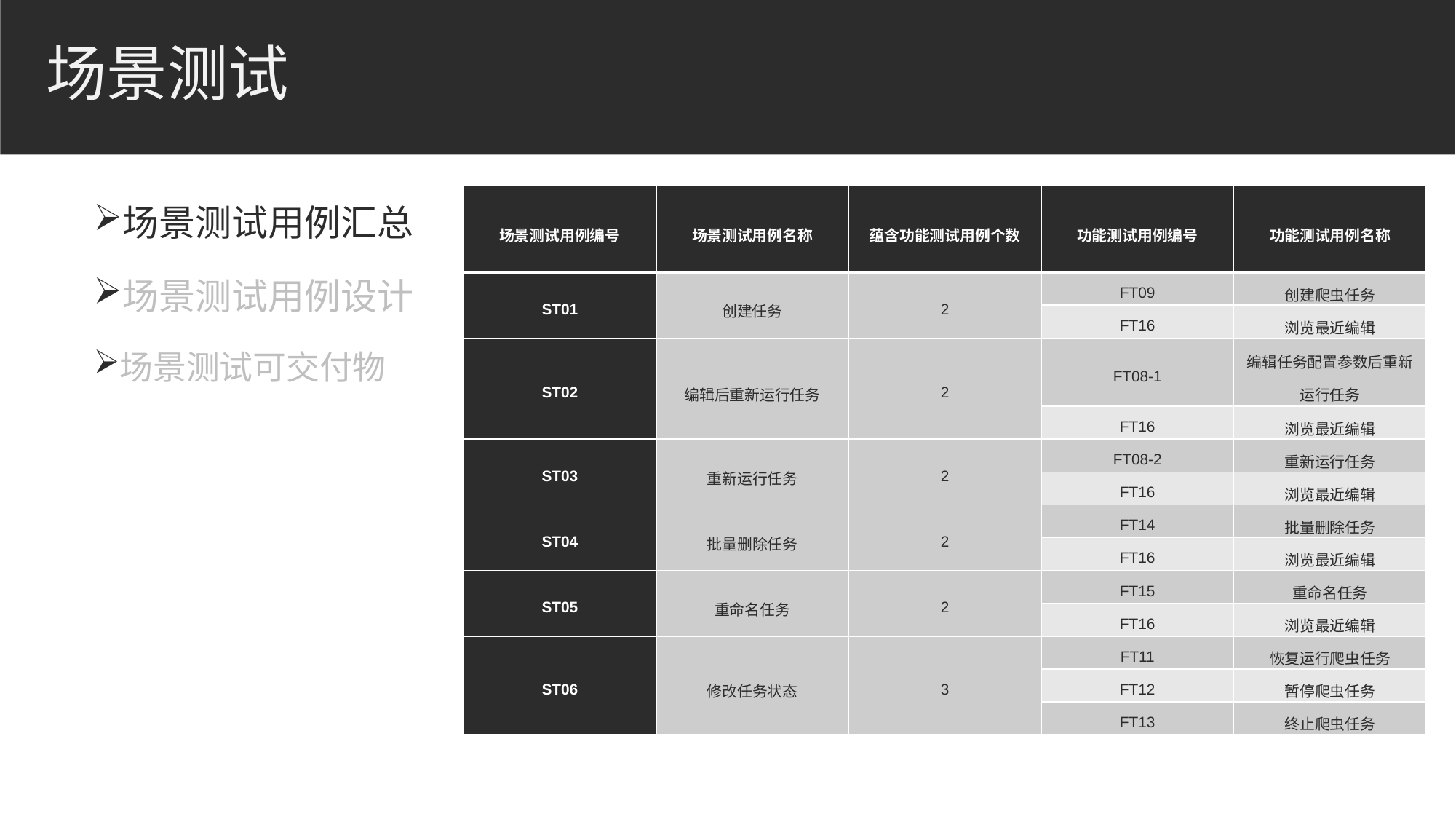

# 场景测试
场景测试用例汇总
场景测试用例设计
场景测试可交付物
| 场景测试用例编号 | 场景测试用例名称 | 蕴含功能测试用例个数 | 功能测试用例编号 | 功能测试用例名称 |
| --- | --- | --- | --- | --- |
| ST01 | 创建任务 | 2 | FT09 | 创建爬虫任务 |
|  |  |  | FT16 | 浏览最近编辑 |
| ST02 | 编辑后重新运行任务 | 2 | FT08-1 | 编辑任务配置参数后重新运行任务 |
|  |  |  | FT16 | 浏览最近编辑 |
| ST03 | 重新运行任务 | 2 | FT08-2 | 重新运行任务 |
|  |  |  | FT16 | 浏览最近编辑 |
| ST04 | 批量删除任务 | 2 | FT14 | 批量删除任务 |
|  |  |  | FT16 | 浏览最近编辑 |
| ST05 | 重命名任务 | 2 | FT15 | 重命名任务 |
|  |  |  | FT16 | 浏览最近编辑 |
| ST06 | 修改任务状态 | 3 | FT11 | 恢复运行爬虫任务 |
|  |  |  | FT12 | 暂停爬虫任务 |
|  |  |  | FT13 | 终止爬虫任务 |